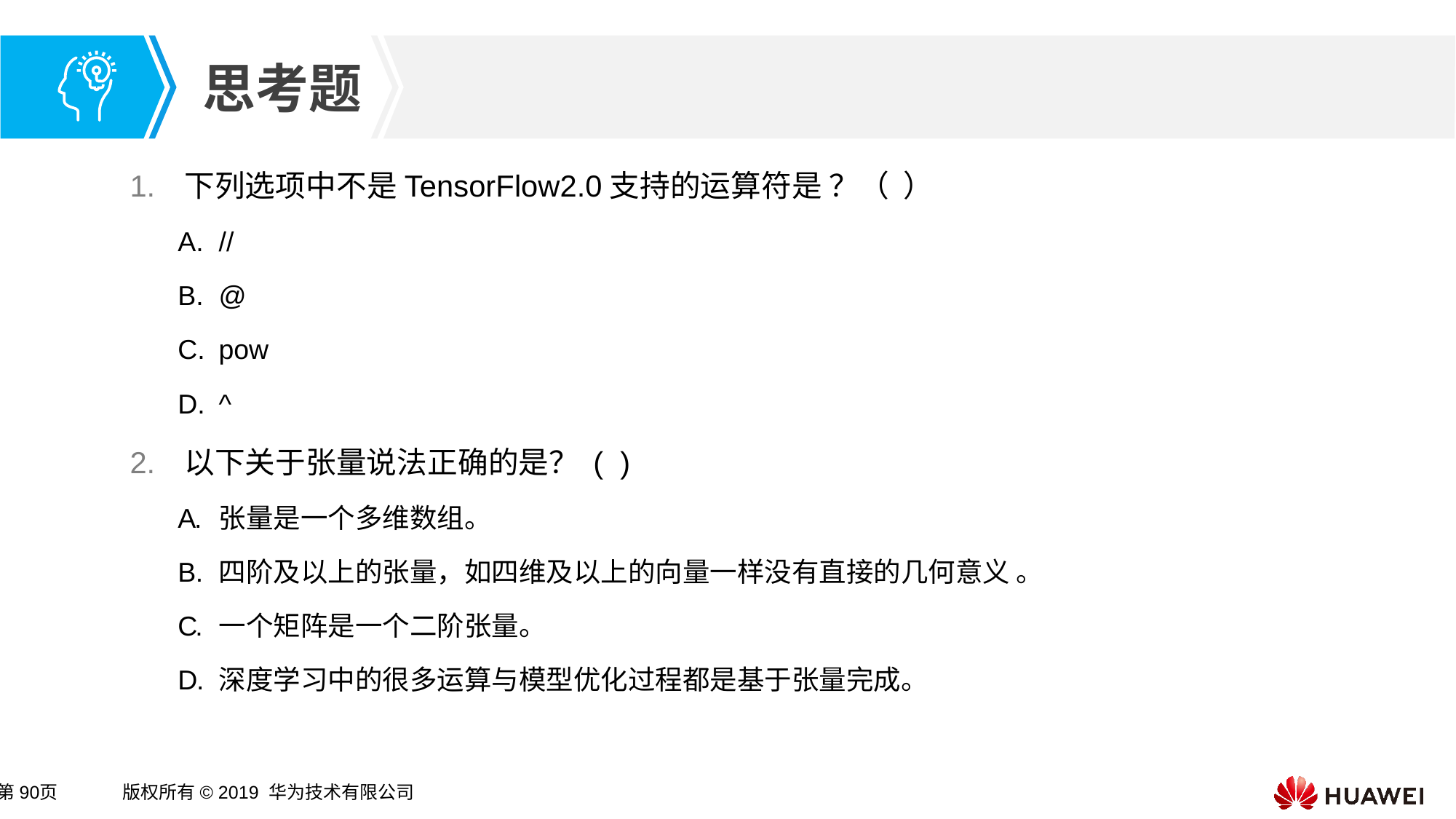

下列选项中不是TensorFlow2.0支持的运算符是 ？（  ）
//
@
pow
^
以下关于张量说法正确的是？ (  )
张量是一个多维数组。
四阶及以上的张量，如四维及以上的向量一样没有直接的几何意义 。
一个矩阵是一个二阶张量。
深度学习中的很多运算与模型优化过程都是基于张量完成。